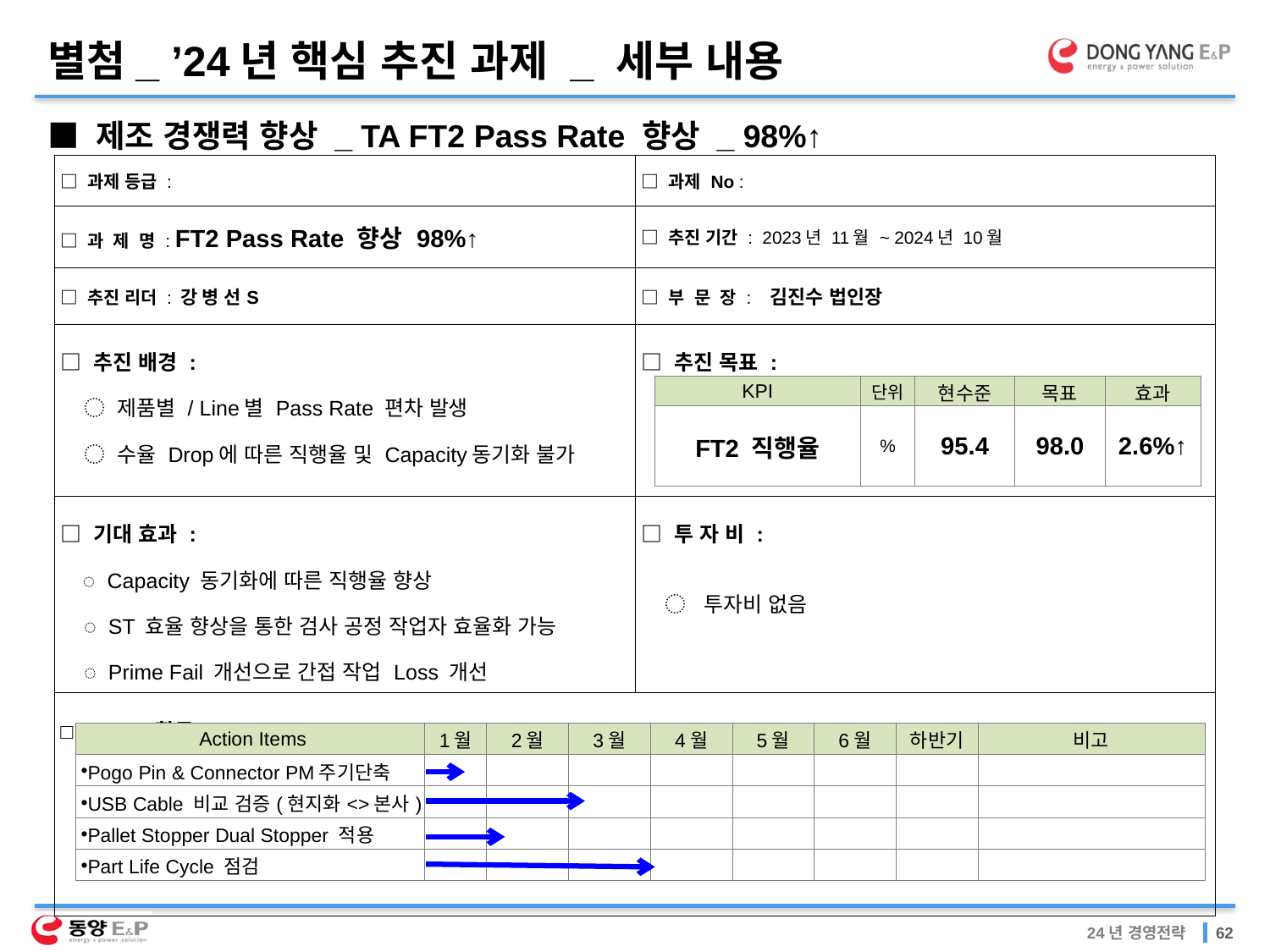

별첨_ ’24년 핵심 추진 과제 _ 세부 내용
■ 제조 경쟁력 향상 _ TA FT2 Pass Rate 향상 _ 98%↑
| □ 과제 등급 : | □ 과제 No : |
| --- | --- |
| □ 과 제 명 : FT2 Pass Rate 향상 98%↑ | □ 추진 기간 : 2023년 11월 ~ 2024년 10월 |
| □ 추진 리더 : 강 병 선S | □ 부 문 장 : 김진수 법인장 |
| □ 추진 배경 : ◌ 제품별 / Line별 Pass Rate 편차 발생 ◌ 수율 Drop에 따른 직행율 및 Capacity동기화 불가 | □ 추진 목표 : |
| □ 기대 효과 : ◌ Capacity 동기화에 따른 직행율 향상 ◌ ST 효율 향상을 통한 검사 공정 작업자 효율화 가능 ◌ Prime Fail 개선으로 간접 작업 Loss 개선 | □ 투 자 비 :   ◌ 투자비 없음 |
| □ Action 활동 |  |
| KPI | 단위 | 현수준 | 목표 | 효과 |
| --- | --- | --- | --- | --- |
| FT2 직행율 | % | 95.4 | 98.0 | 2.6%↑ |
| Action Items | 1월 | 2월 | 3월 | 4월 | 5월 | 6월 | 하반기 | 비고 |
| --- | --- | --- | --- | --- | --- | --- | --- | --- |
| Pogo Pin & Connector PM주기단축 |  |  |  |  |  |  |  |  |
| USB Cable 비교 검증(현지화<>본사) |  |  |  |  |  |  |  |  |
| Pallet Stopper Dual Stopper 적용 |  |  |  |  |  |  |  |  |
| Part Life Cycle 점검 |  |  |  |  |  |  |  |  |